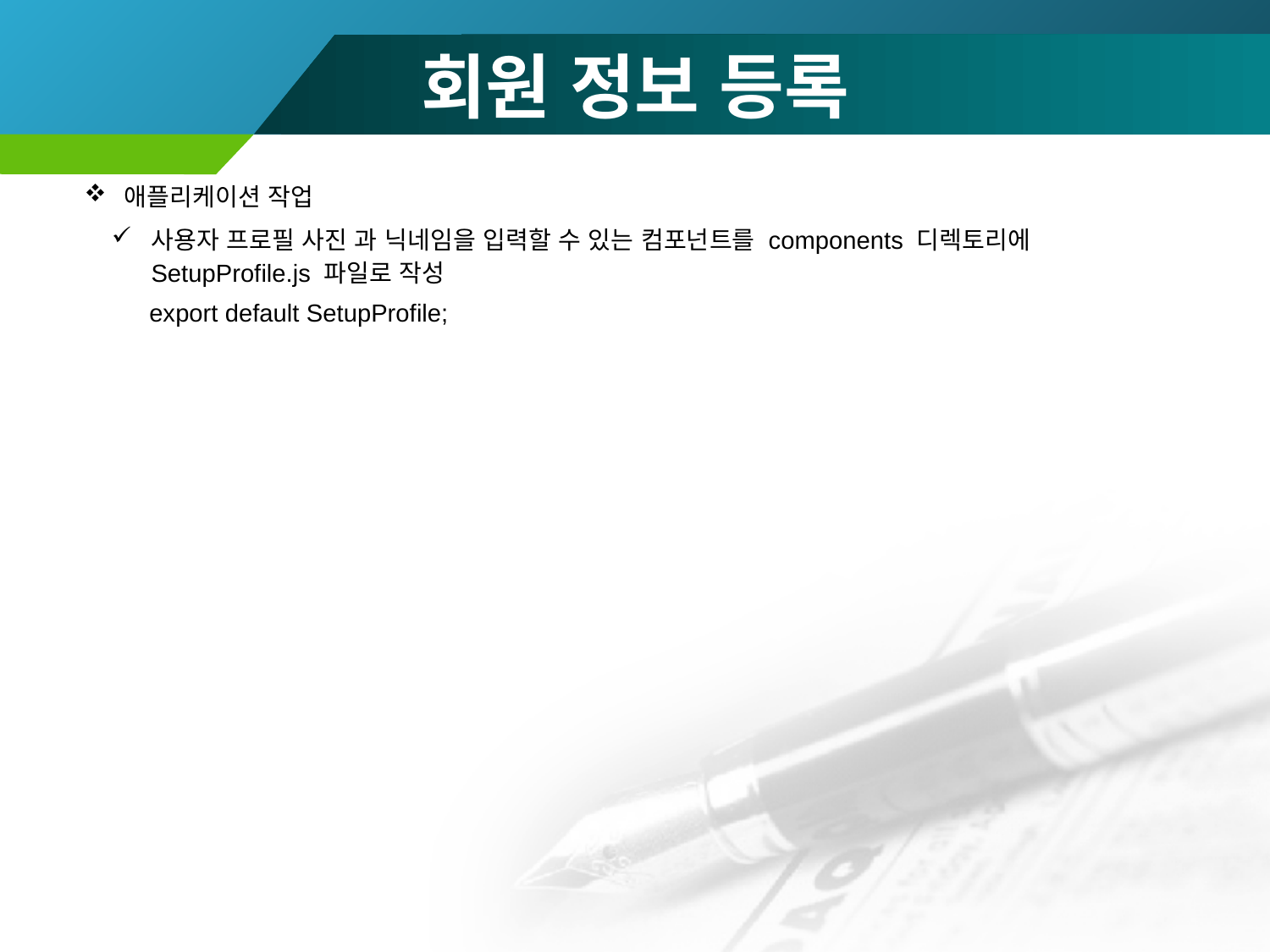

# 회원 정보 등록
애플리케이션 작업
사용자 프로필 사진 과 닉네임을 입력할 수 있는 컴포넌트를 components 디렉토리에 SetupProfile.js 파일로 작성
export default SetupProfile;